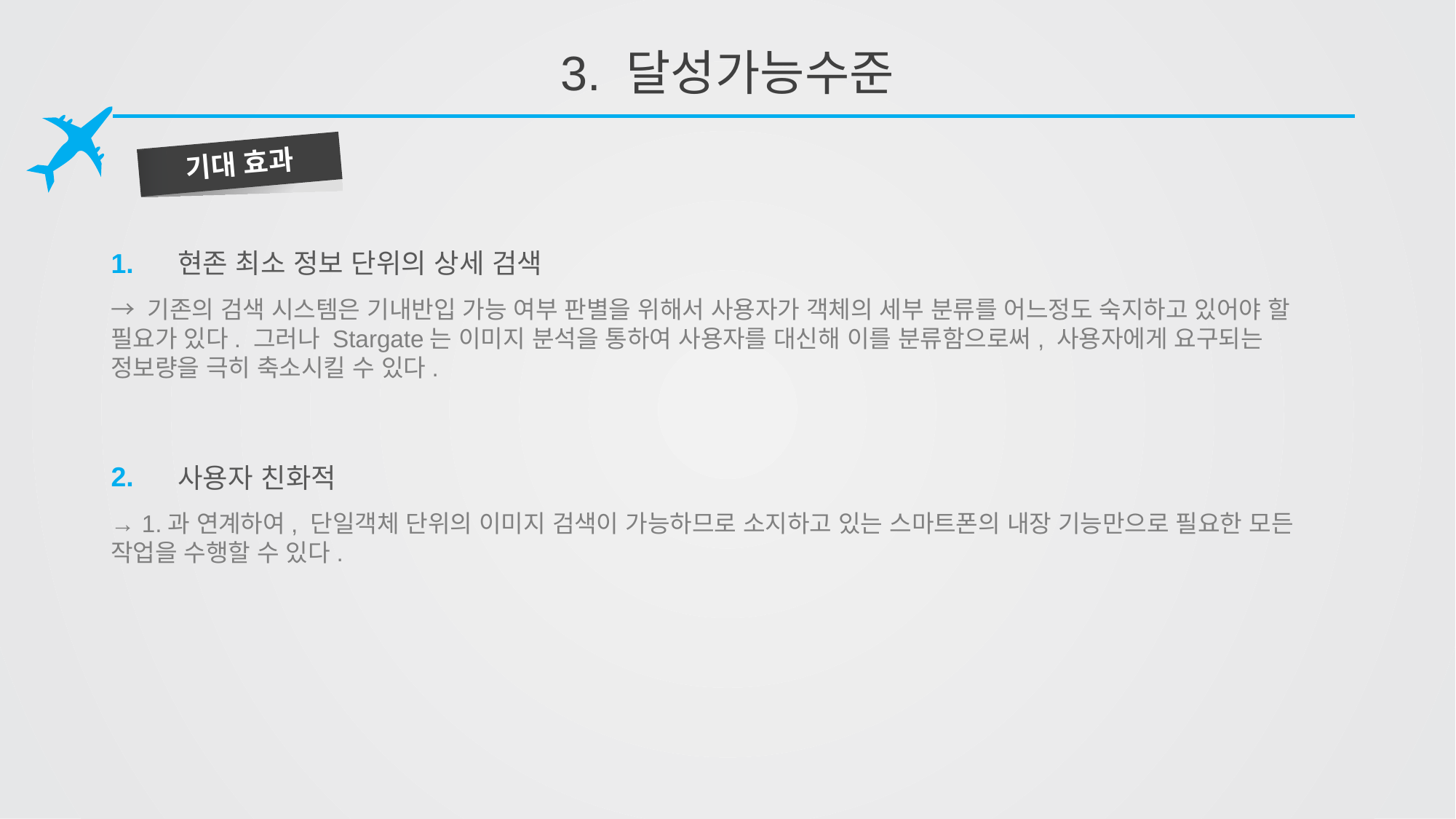

# 3. 달성가능수준

기대 효과
1.
현존 최소 정보 단위의 상세 검색
→ 기존의 검색 시스템은 기내반입 가능 여부 판별을 위해서 사용자가 객체의 세부 분류를 어느정도 숙지하고 있어야 할 필요가 있다. 그러나 Stargate는 이미지 분석을 통하여 사용자를 대신해 이를 분류함으로써, 사용자에게 요구되는 정보량을 극히 축소시킬 수 있다.
2.
사용자 친화적
→ 1.과 연계하여, 단일객체 단위의 이미지 검색이 가능하므로 소지하고 있는 스마트폰의 내장 기능만으로 필요한 모든 작업을 수행할 수 있다.